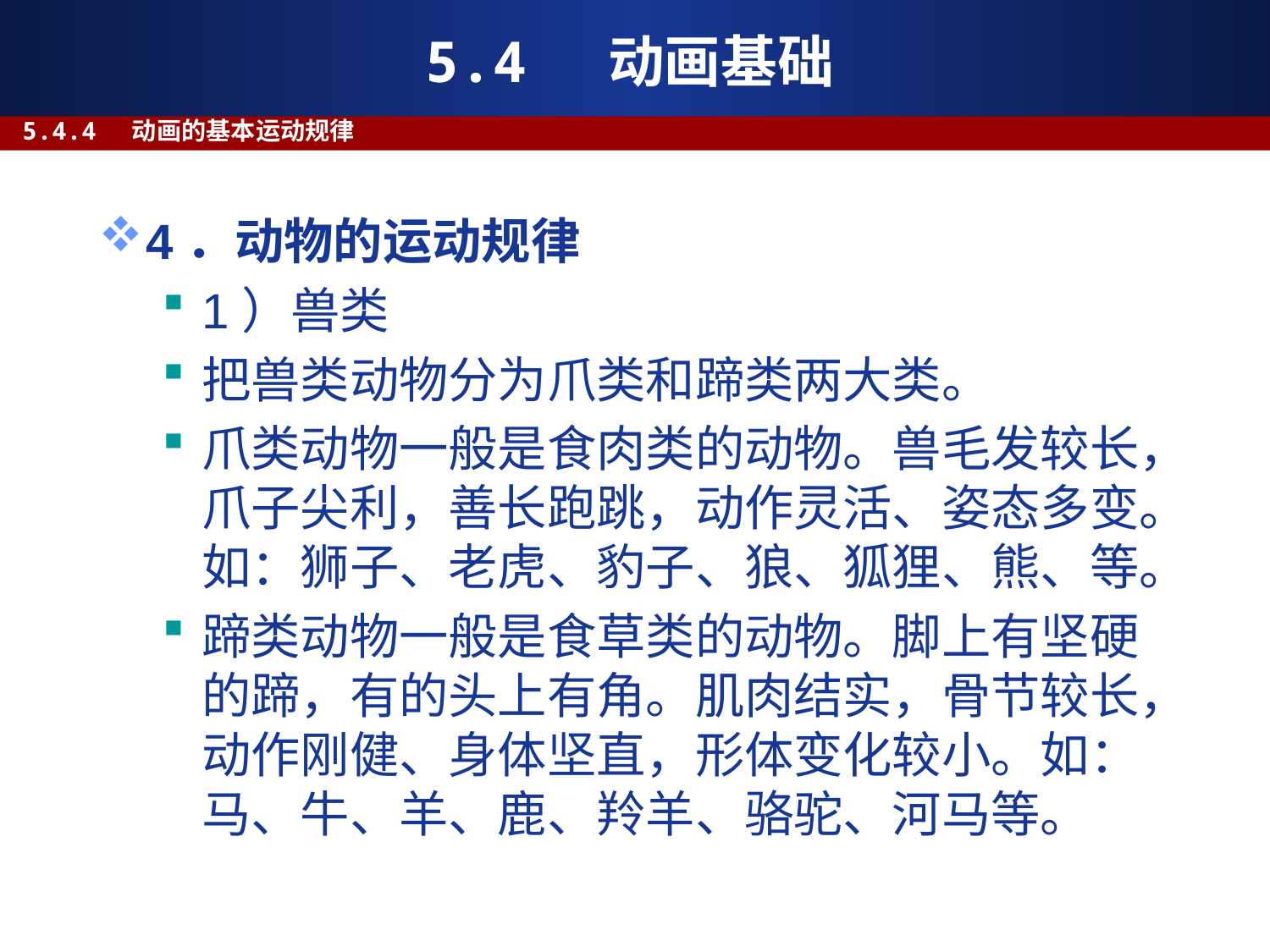

# 5.4  动画基础
5.4.4  动画的基本运动规律
4．动物的运动规律
1）兽类
把兽类动物分为爪类和蹄类两大类。
爪类动物一般是食肉类的动物。兽毛发较长，爪子尖利，善长跑跳，动作灵活、姿态多变。如：狮子、老虎、豹子、狼、狐狸、熊、等。
蹄类动物一般是食草类的动物。脚上有坚硬的蹄，有的头上有角。肌肉结实，骨节较长，动作刚健、身体坚直，形体变化较小。如：马、牛、羊、鹿、羚羊、骆驼、河马等。